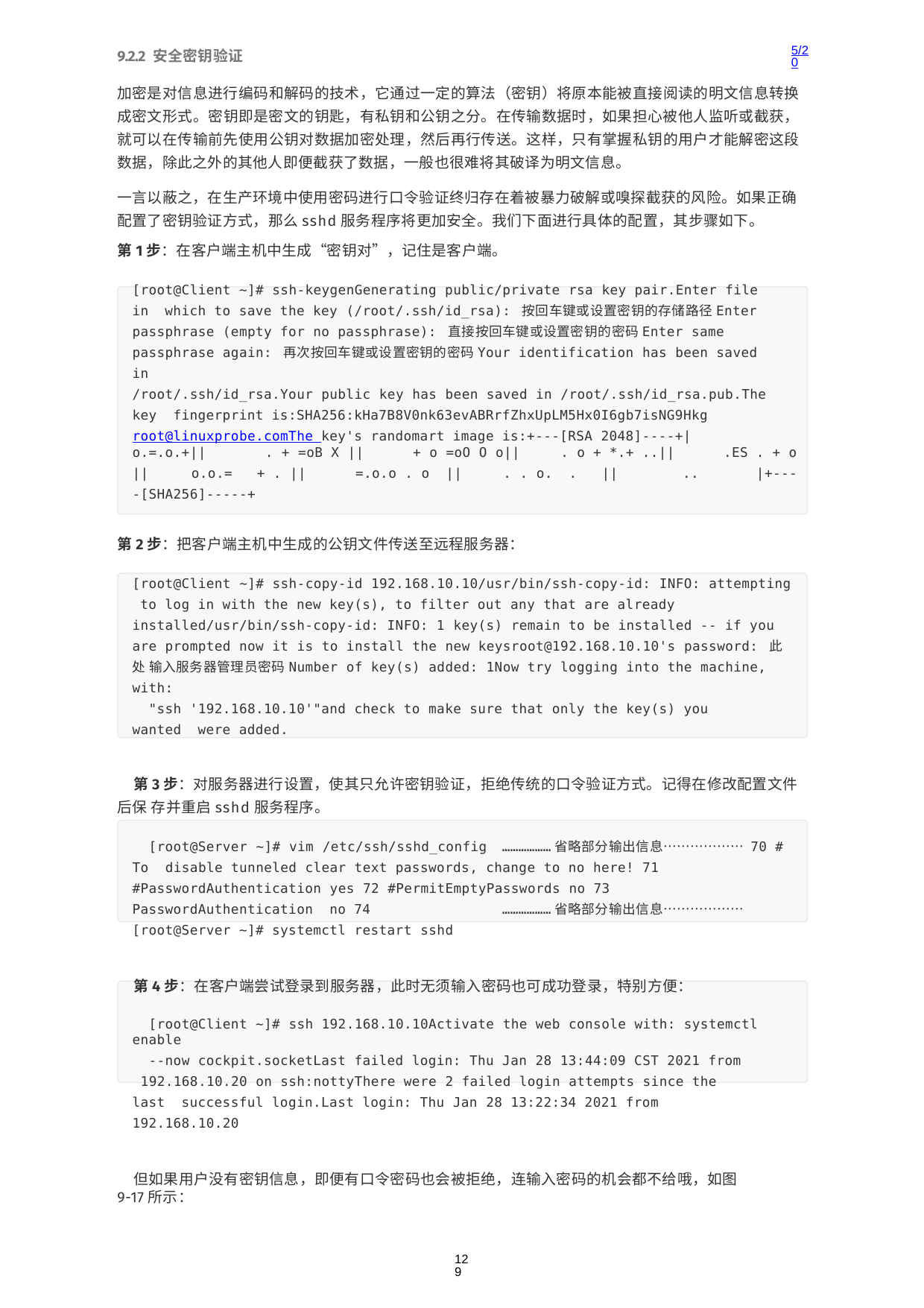

5/20
9.2.2 安全密钥验证
加密是对信息进行编码和解码的技术，它通过一定的算法（密钥）将原本能被直接阅读的明文信息转换 成密文形式。密钥即是密文的钥匙，有私钥和公钥之分。在传输数据时，如果担心被他人监听或截获， 就可以在传输前先使用公钥对数据加密处理，然后再行传送。这样，只有掌握私钥的用户才能解密这段 数据，除此之外的其他人即便截获了数据，一般也很难将其破译为明文信息。
一言以蔽之，在生产环境中使用密码进行口令验证终归存在着被暴力破解或嗅探截获的风险。如果正确 配置了密钥验证方式，那么sshd服务程序将更加安全。我们下面进行具体的配置，其步骤如下。

第1步：在客户端主机中生成“密钥对”，记住是客户端。

[root@Client ~]# ssh-keygenGenerating public/private rsa key pair.Enter file in  which to save the key (/root/.ssh/id_rsa): 按回车键或设置密钥的存储路径Enter  passphrase (empty for no passphrase): 直接按回车键或设置密钥的密码Enter same  passphrase again: 再次按回车键或设置密钥的密码Your identification has been saved in
/root/.ssh/id_rsa.Your public key has been saved in /root/.ssh/id_rsa.pub.The key  fingerprint is:SHA256:kHa7B8V0nk63evABRrfZhxUpLM5Hx0I6gb7isNG9Hkg  root@linuxprobe.comThe key's randomart image is:+---[RSA 2048]----+|

o.=.o.+||	. + =oB X ||	+ o =oO O o||	. o + *.+ ..||
||	o.o.=	+ . ||	=.o.o . o	||	. . o.	.	||
-[SHA256]-----+
.ES . + o
|+---
..
第2步：把客户端主机中生成的公钥文件传送至远程服务器：

[root@Client ~]# ssh-copy-id 192.168.10.10/usr/bin/ssh-copy-id: INFO: attempting  to log in with the new key(s), to filter out any that are already  installed/usr/bin/ssh-copy-id: INFO: 1 key(s) remain to be installed -- if you  are prompted now it is to install the new keysroot@192.168.10.10's password: 此处 输入服务器管理员密码Number of key(s) added: 1Now try logging into the machine, with:
"ssh '192.168.10.10'"and check to make sure that only the key(s) you wanted  were added.

第3步：对服务器进行设置，使其只允许密钥验证，拒绝传统的口令验证方式。记得在修改配置文件后保 存并重启sshd服务程序。

[root@Server ~]# vim /etc/ssh/sshd_config	………………省略部分输出信息……………… 70 # To  disable tunneled clear text passwords, change to no here! 71  #PasswordAuthentication yes 72 #PermitEmptyPasswords no 73 PasswordAuthentication  no 74	………………省略部分输出信息………………[root@Server ~]# systemctl restart sshd

第4步：在客户端尝试登录到服务器，此时无须输入密码也可成功登录，特别方便：

[root@Client ~]# ssh 192.168.10.10Activate the web console with: systemctl enable
--now cockpit.socketLast failed login: Thu Jan 28 13:44:09 CST 2021 from  192.168.10.20 on ssh:nottyThere were 2 failed login attempts since the last  successful login.Last login: Thu Jan 28 13:22:34 2021 from 192.168.10.20

但如果用户没有密钥信息，即便有口令密码也会被拒绝，连输入密码的机会都不给哦，如图9-17所示：

129